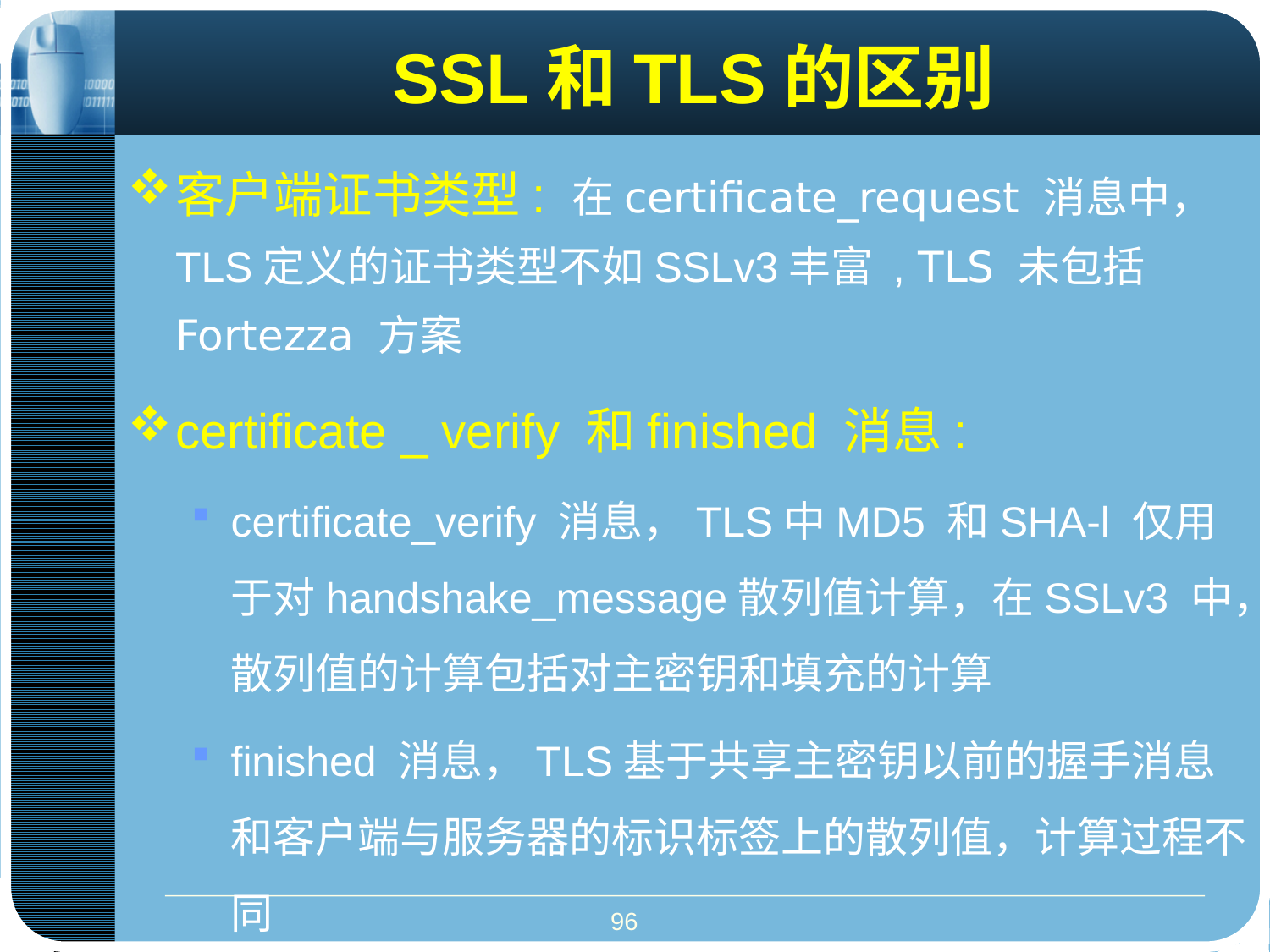

# SSL和TLS的区别
客户端证书类型: 在certificate_request 消息中， TLS定义的证书类型不如SSLv3丰富 , TLS 未包括Fortezza 方案
certificate _ verify 和finished 消息:
certificate_verify 消息，TLS中MD5 和SHA-l 仅用于对handshake_message散列值计算，在SSLv3 中，散列值的计算包括对主密钥和填充的计算
finished 消息，TLS基于共享主密钥以前的握手消息和客户端与服务器的标识标签上的散列值，计算过程不同
96